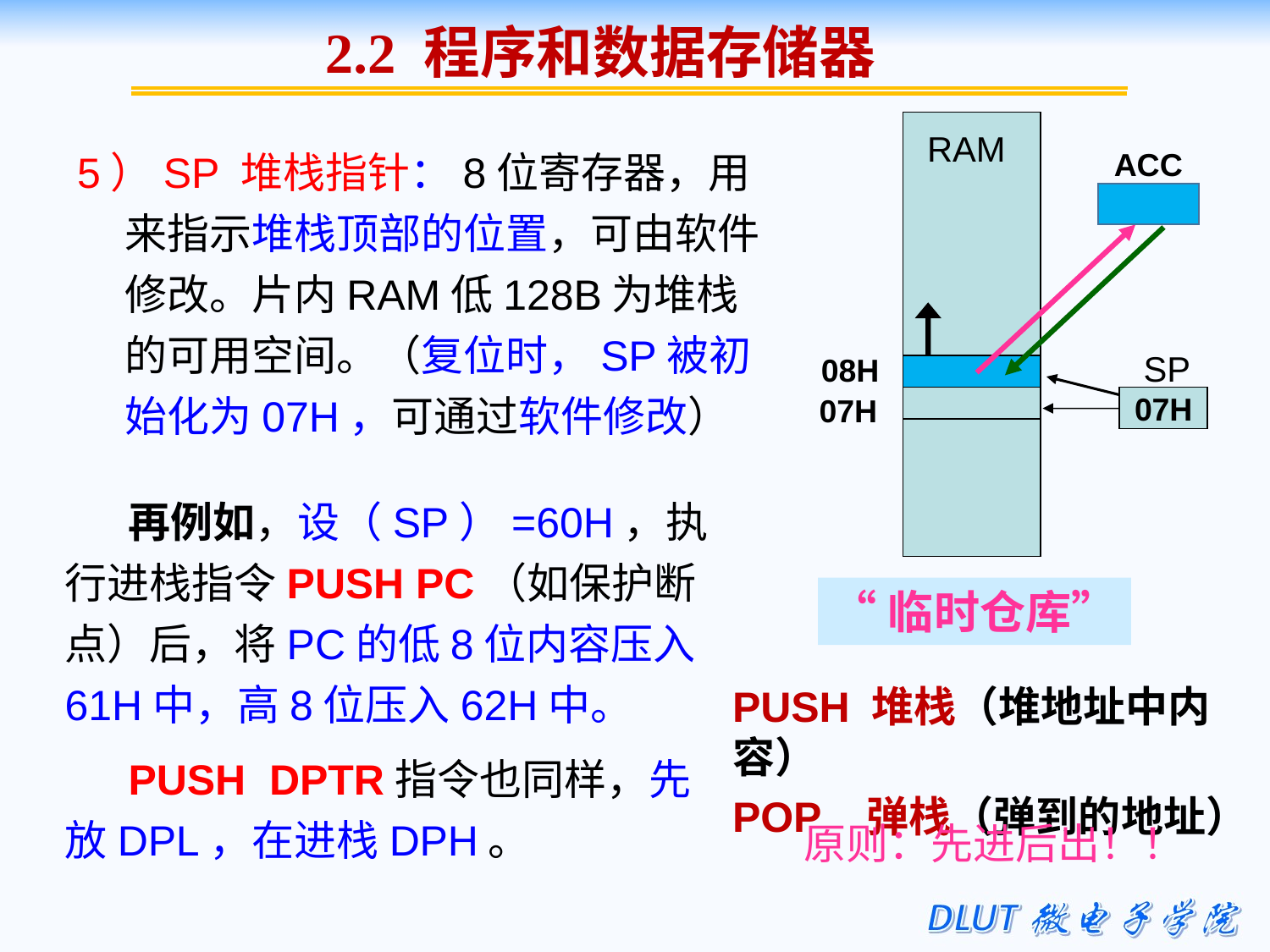

2.2 程序和数据存储器

RAM
SP

07H
07H

08H

“临时仓库”
5）SP 堆栈指针：8位寄存器，用来指示堆栈顶部的位置，可由软件修改。片内RAM低128B为堆栈的可用空间。（复位时，SP被初始化为07H，可通过软件修改）
ACC

再例如，设（SP）=60H，执行进栈指令PUSH PC（如保护断点）后，将PC的低8位内容压入61H中，高8位压入62H中。
PUSH  DPTR指令也同样，先放DPL，在进栈DPH。

PUSH 堆栈（堆地址中内容）
POP   弹栈（弹到的地址）
原则：先进后出！！